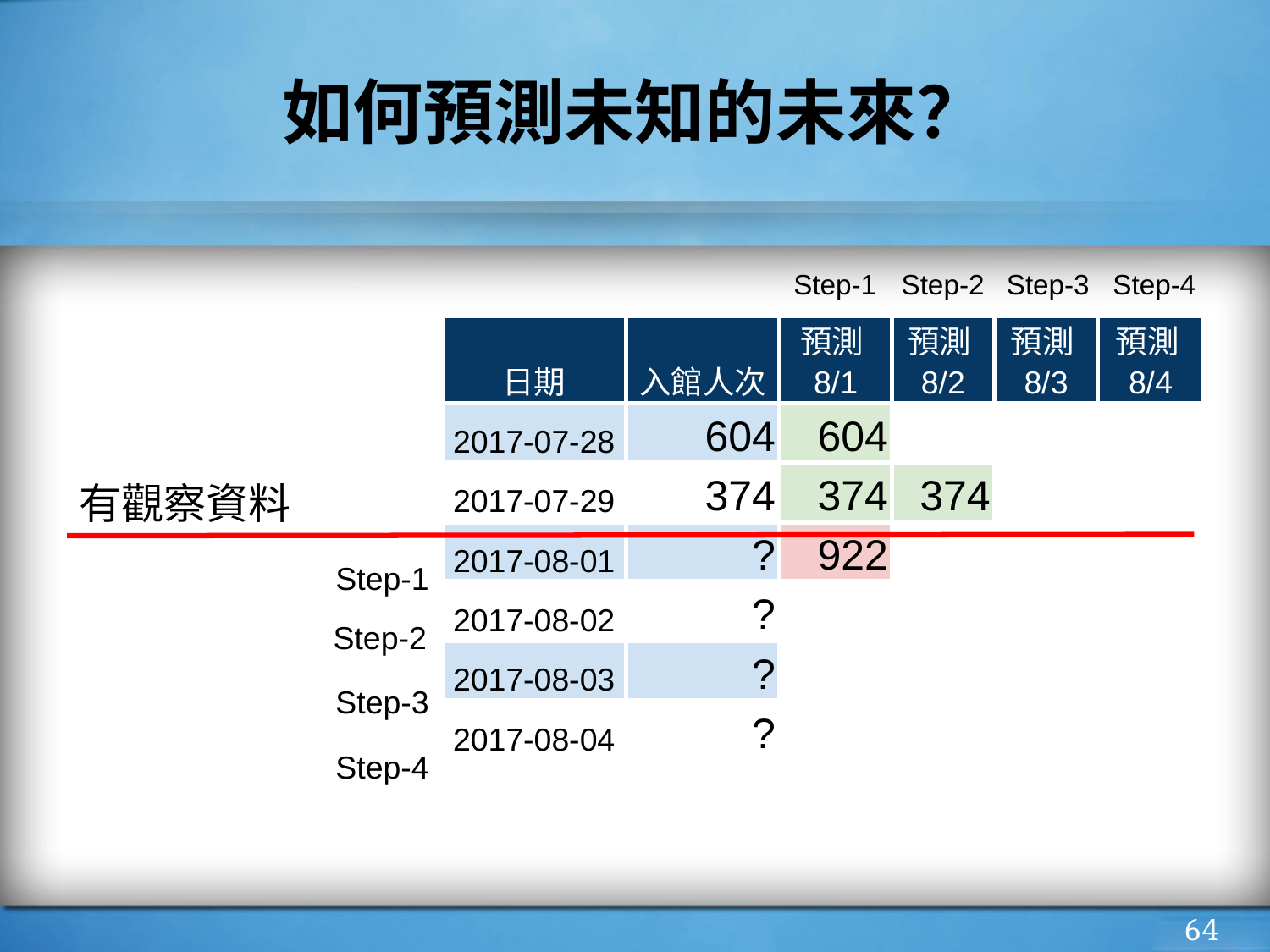

# 如何預測未知的未來？
Step-1
Step-2
Step-3
Step-4
| 日期 | 入館人次 | 預測8/1 | 預測8/2 | 預測8/3 | 預測8/4 |
| --- | --- | --- | --- | --- | --- |
| 2017-07-28 | 604 | 604 |  |  |  |
| 2017-07-29 | 374 | 374 | 374 |  |  |
| 2017-08-01 | ? | 922 |  |  |  |
| 2017-08-02 | ? |  |  |  |  |
| 2017-08-03 | ? |  |  |  |  |
| 2017-08-04 | ? |  |  |  |  |
有觀察資料
Step-1
Step-2
Step-3
Step-4
64